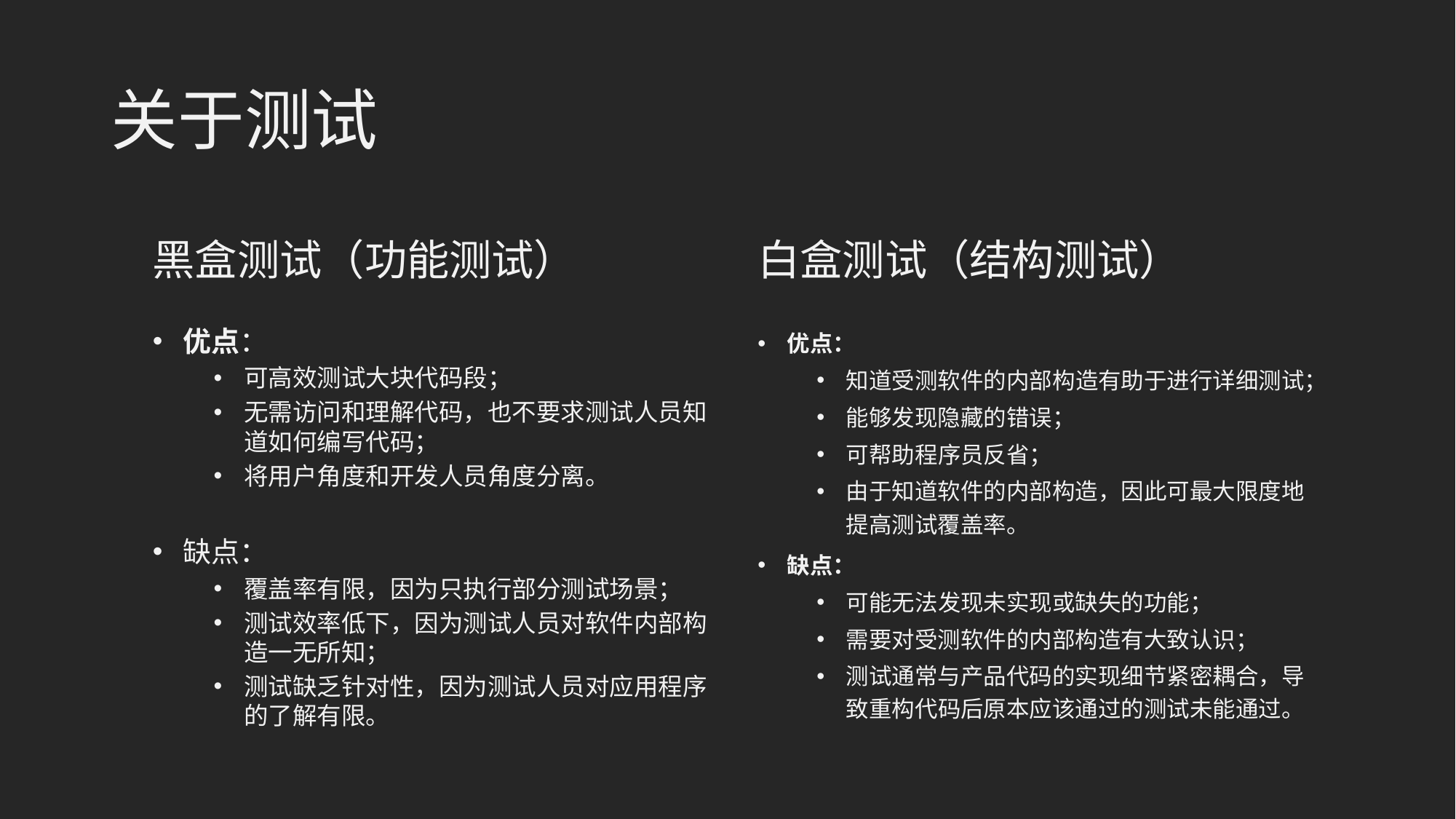

# 关于测试
黑盒测试（功能测试）
白盒测试（结构测试）
优点：
可高效测试大块代码段；
无需访问和理解代码，也不要求测试人员知道如何编写代码；
将用户角度和开发人员角度分离。

缺点：
覆盖率有限，因为只执行部分测试场景；
测试效率低下，因为测试人员对软件内部构造一无所知；
测试缺乏针对性，因为测试人员对应用程序的了解有限。
优点：
知道受测软件的内部构造有助于进行详细测试；
能够发现隐藏的错误；
可帮助程序员反省；
由于知道软件的内部构造，因此可最大限度地提高测试覆盖率。
缺点：
可能无法发现未实现或缺失的功能；
需要对受测软件的内部构造有大致认识；
测试通常与产品代码的实现细节紧密耦合，导致重构代码后原本应该通过的测试未能通过。